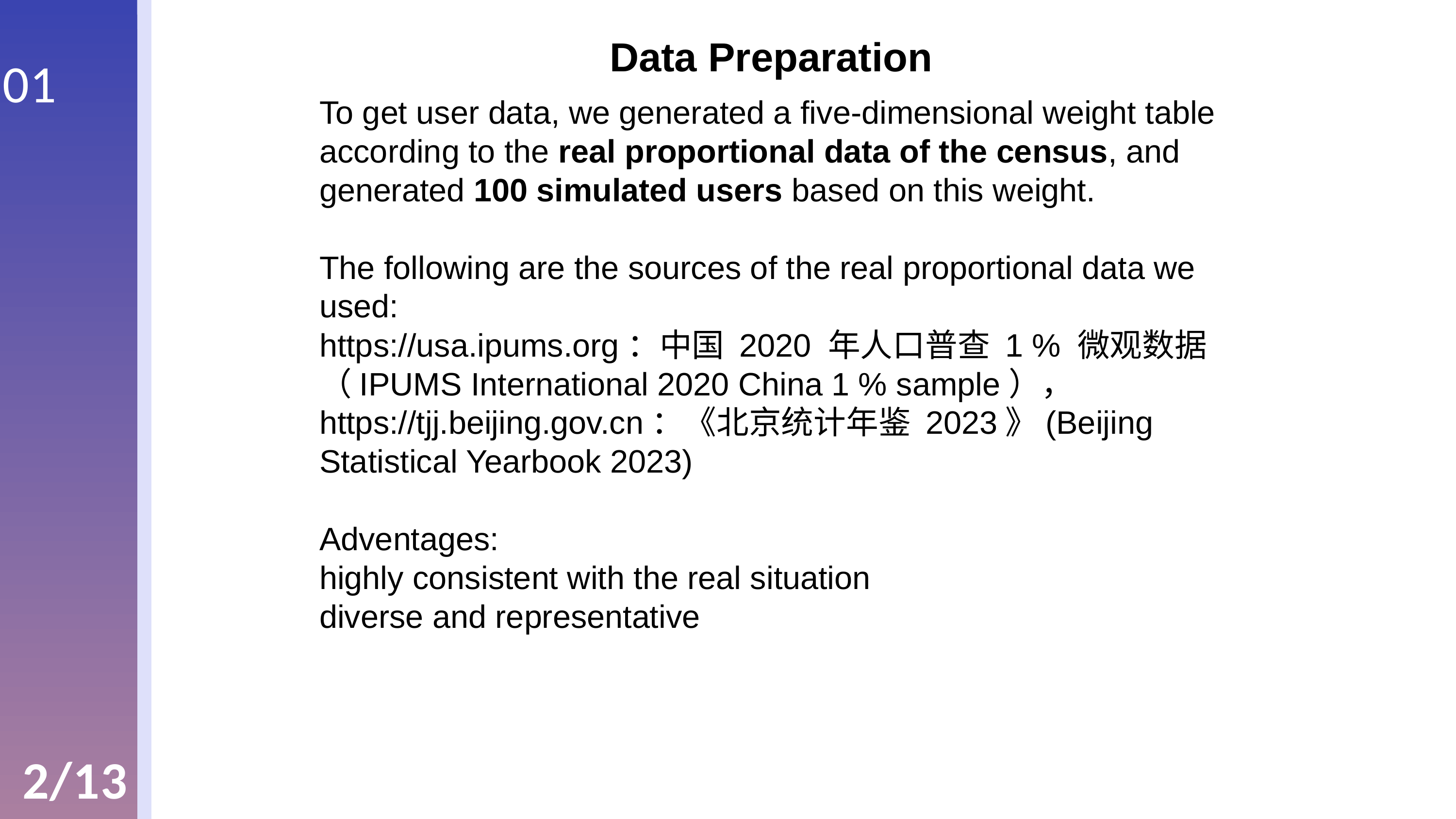

Data Preparation
01

To get user data, we generated a five-dimensional weight table according to the real proportional data of the census, and generated 100 simulated users based on this weight.

The following are the sources of the real proportional data we used:
https://usa.ipums.org：中国 2020 年人口普查 1 % 微观数据（IPUMS International 2020 China 1 % sample）， https://tjj.beijing.gov.cn：《北京统计年鉴 2023》(Beijing Statistical Yearbook 2023)

Adventages:
highly consistent with the real situation
diverse and representative

5
2/13